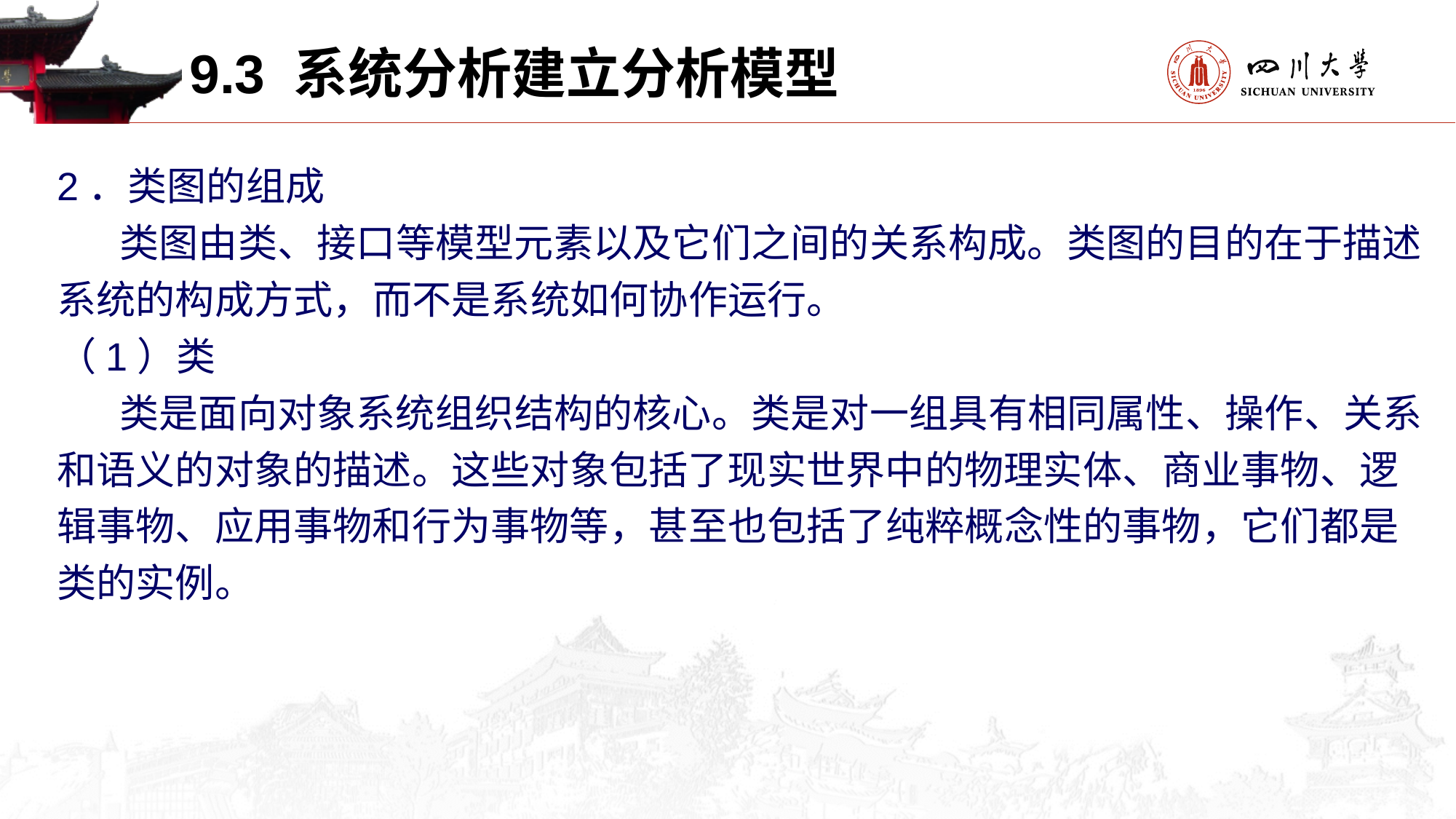

9.3 系统分析建立分析模型

2．类图的组成
      类图由类、接口等模型元素以及它们之间的关系构成。类图的目的在于描述系统的构成方式，而不是系统如何协作运行。
（1）类
      类是面向对象系统组织结构的核心。类是对一组具有相同属性、操作、关系和语义的对象的描述。这些对象包括了现实世界中的物理实体、商业事物、逻辑事物、应用事物和行为事物等，甚至也包括了纯粹概念性的事物，它们都是类的实例。